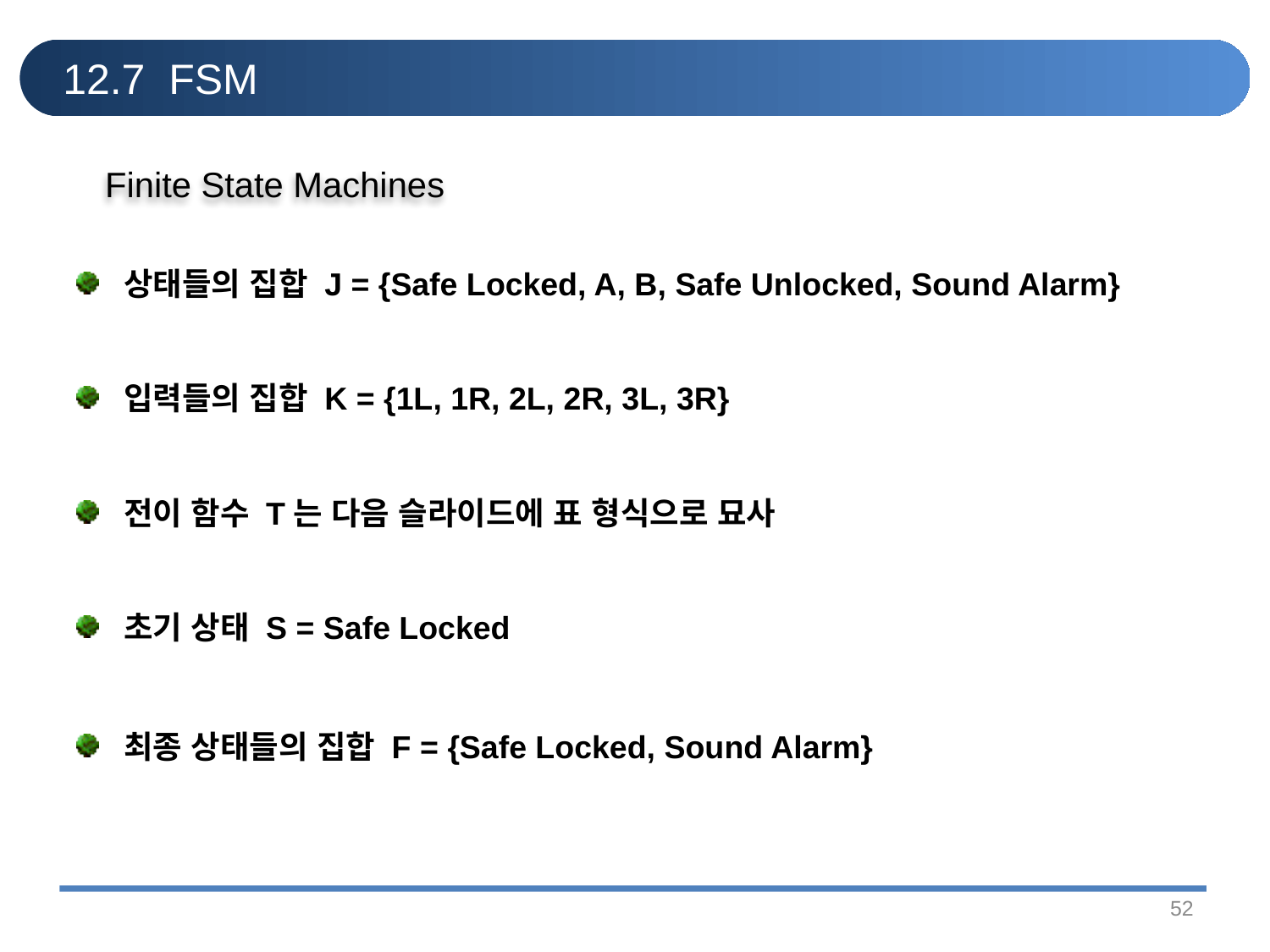

# 12.7  FSM
Finite State Machines
상태들의 집합 J = {Safe Locked, A, B, Safe Unlocked, Sound Alarm}

입력들의 집합 K = {1L, 1R, 2L, 2R, 3L, 3R}

전이 함수 T는 다음 슬라이드에 표 형식으로 묘사

초기 상태 S = Safe Locked

최종 상태들의 집합 F = {Safe Locked, Sound Alarm}

52